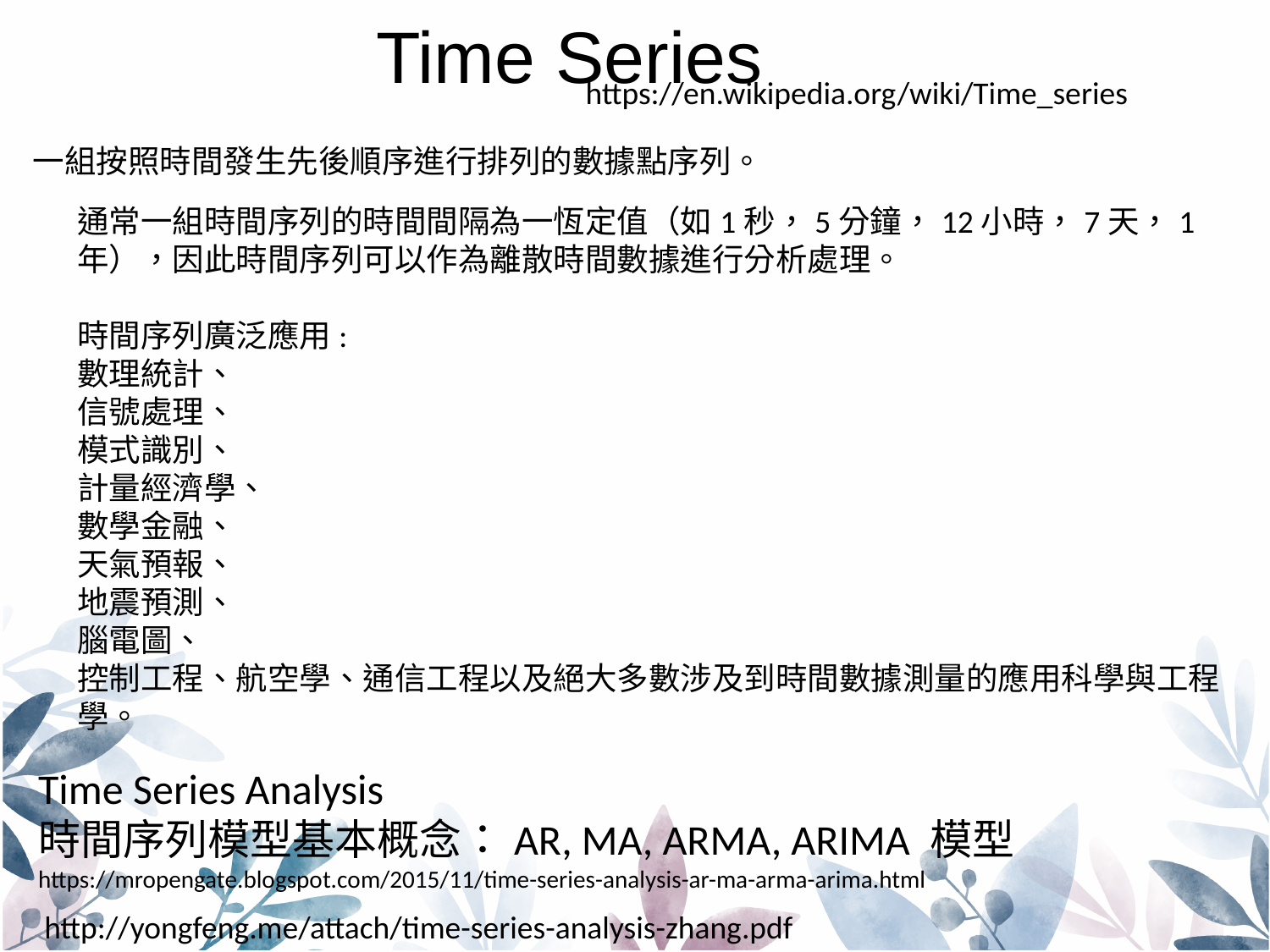

# Time Series
https://en.wikipedia.org/wiki/Time_series
一組按照時間發生先後順序進行排列的數據點序列。
通常一組時間序列的時間間隔為一恆定值（如1秒，5分鐘，12小時，7天，1年），因此時間序列可以作為離散時間數據進行分析處理。

時間序列廣泛應用:
數理統計、
信號處理、
模式識別、
計量經濟學、
數學金融、
天氣預報、
地震預測、
腦電圖、
控制工程、航空學、通信工程以及絕大多數涉及到時間數據測量的應用科學與工程學。
Time Series Analysis
時間序列模型基本概念：AR, MA, ARMA, ARIMA 模型
https://mropengate.blogspot.com/2015/11/time-series-analysis-ar-ma-arma-arima.html
http://yongfeng.me/attach/time-series-analysis-zhang.pdf